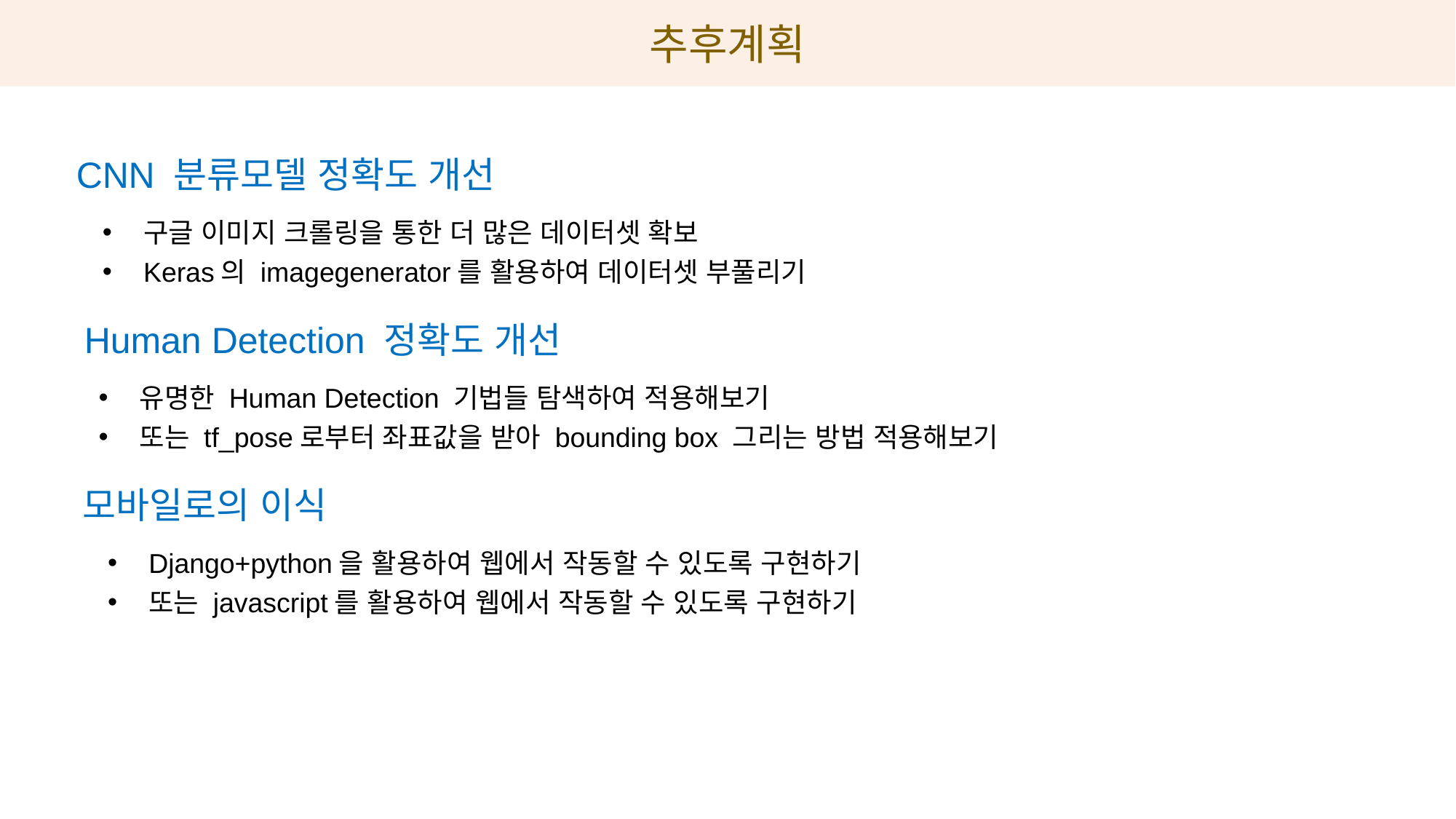

추후계획
CNN 분류모델 정확도 개선
구글 이미지 크롤링을 통한 더 많은 데이터셋 확보
Keras의 imagegenerator를 활용하여 데이터셋 부풀리기
Human Detection 정확도 개선
유명한 Human Detection 기법들 탐색하여 적용해보기
또는 tf_pose로부터 좌표값을 받아 bounding box 그리는 방법 적용해보기
모바일로의 이식
Django+python을 활용하여 웹에서 작동할 수 있도록 구현하기
또는 javascript를 활용하여 웹에서 작동할 수 있도록 구현하기